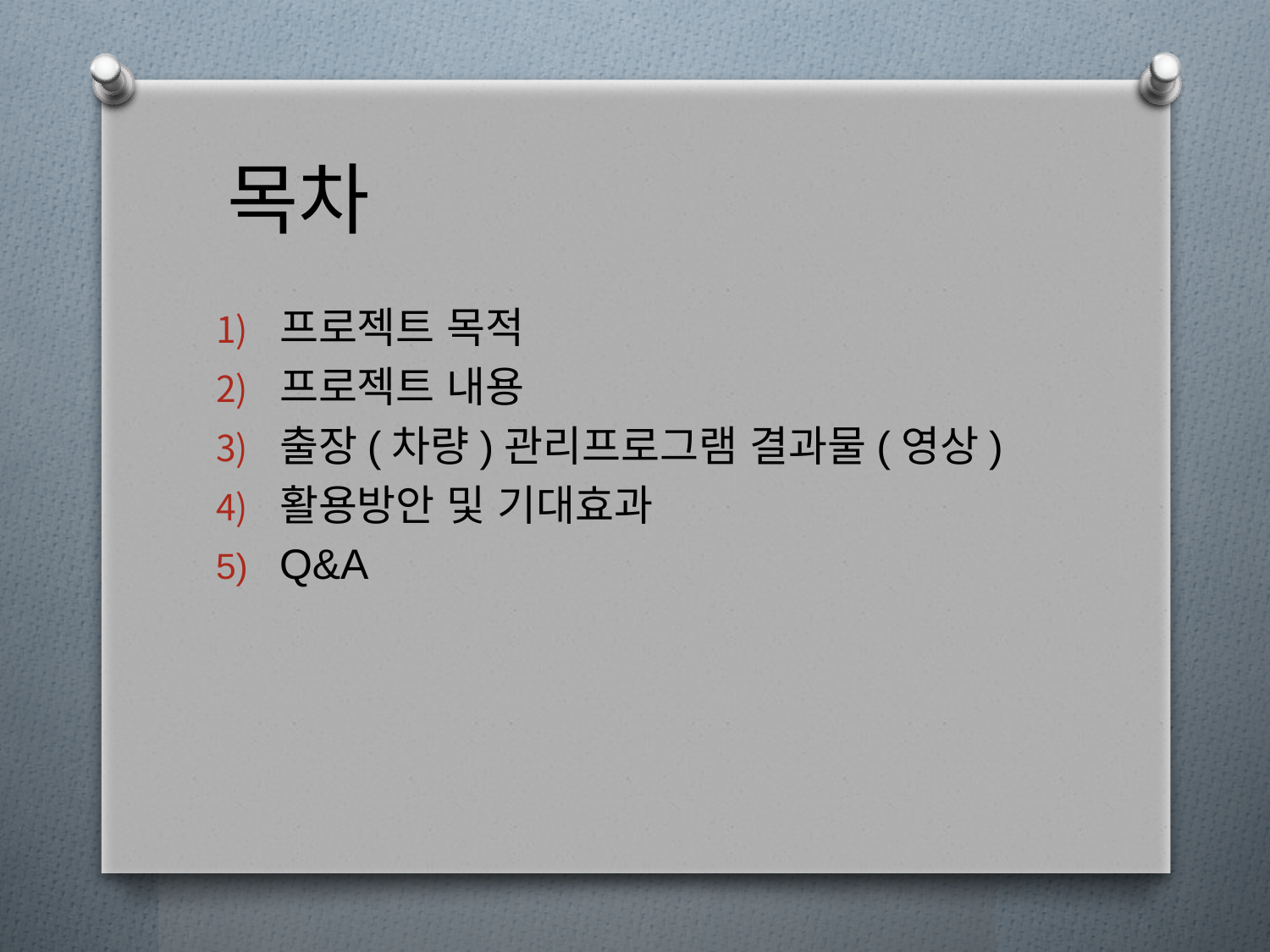

# 목차
프로젝트 목적
프로젝트 내용
출장(차량)관리프로그램 결과물(영상)
활용방안 및 기대효과
Q&A